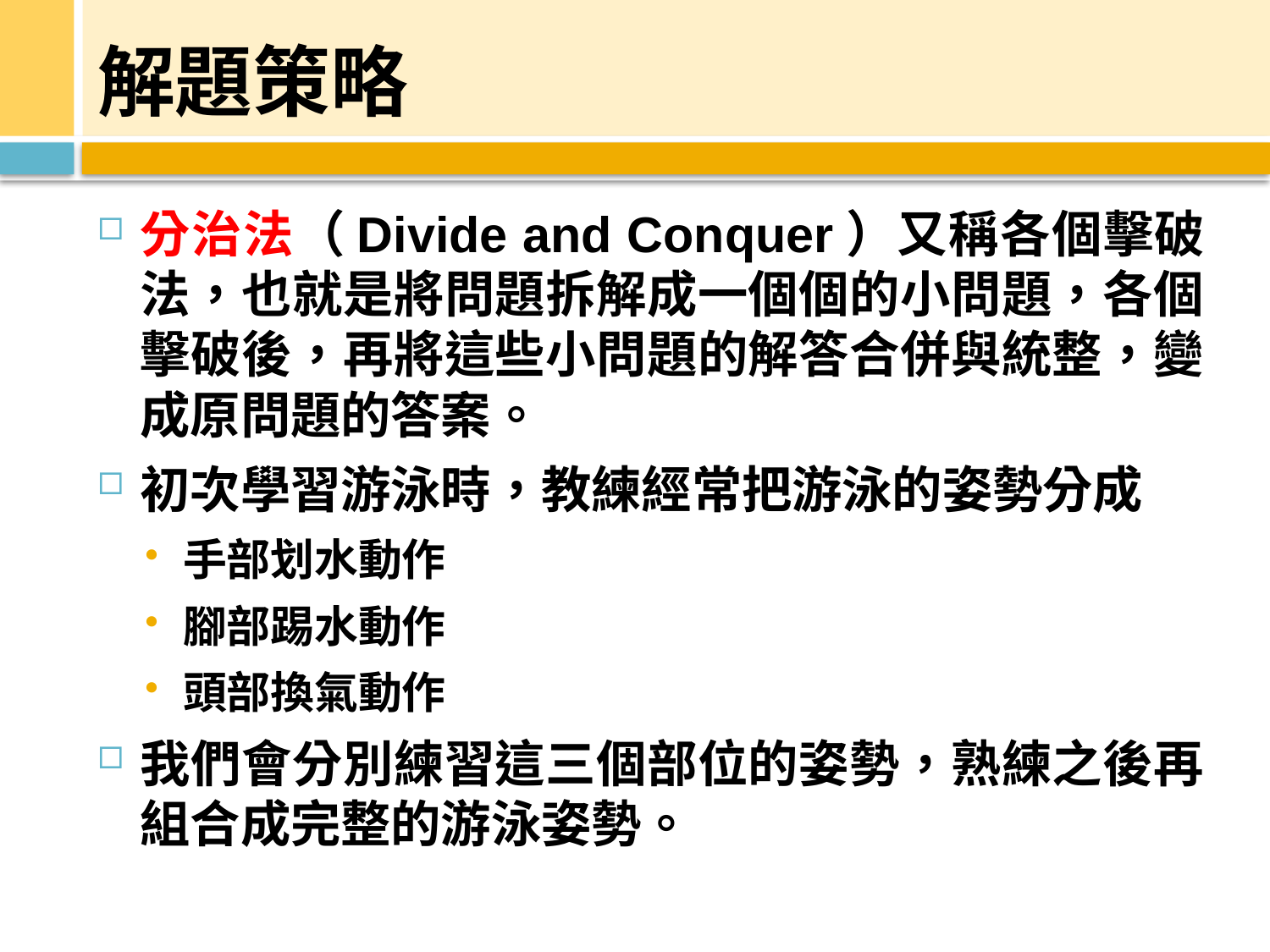

# 解題策略
分治法（Divide and Conquer）又稱各個擊破法，也就是將問題拆解成一個個的小問題，各個擊破後，再將這些小問題的解答合併與統整，變成原問題的答案。
初次學習游泳時，教練經常把游泳的姿勢分成
手部划水動作
腳部踢水動作
頭部換氣動作
我們會分別練習這三個部位的姿勢，熟練之後再組合成完整的游泳姿勢。